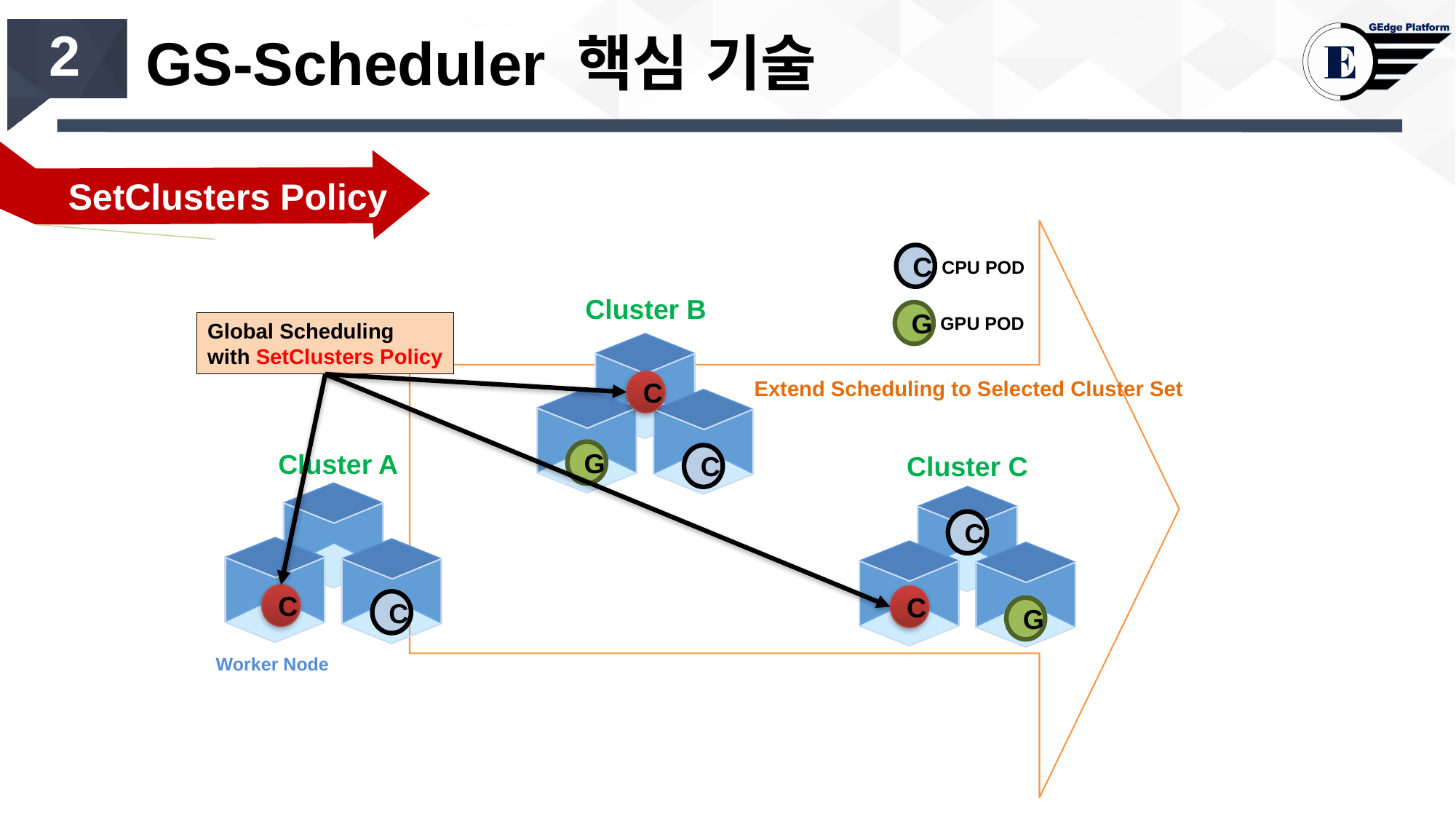

# GS-Scheduler 핵심 기술
2

SetClusters Policy

C
CPU POD
Cluster B
G
GPU POD
Global Scheduling
with SetClusters Policy

Extend Scheduling to Selected Cluster Set
C

Cluster A
G
Cluster C
C

C

C
C
C
G
Worker Node